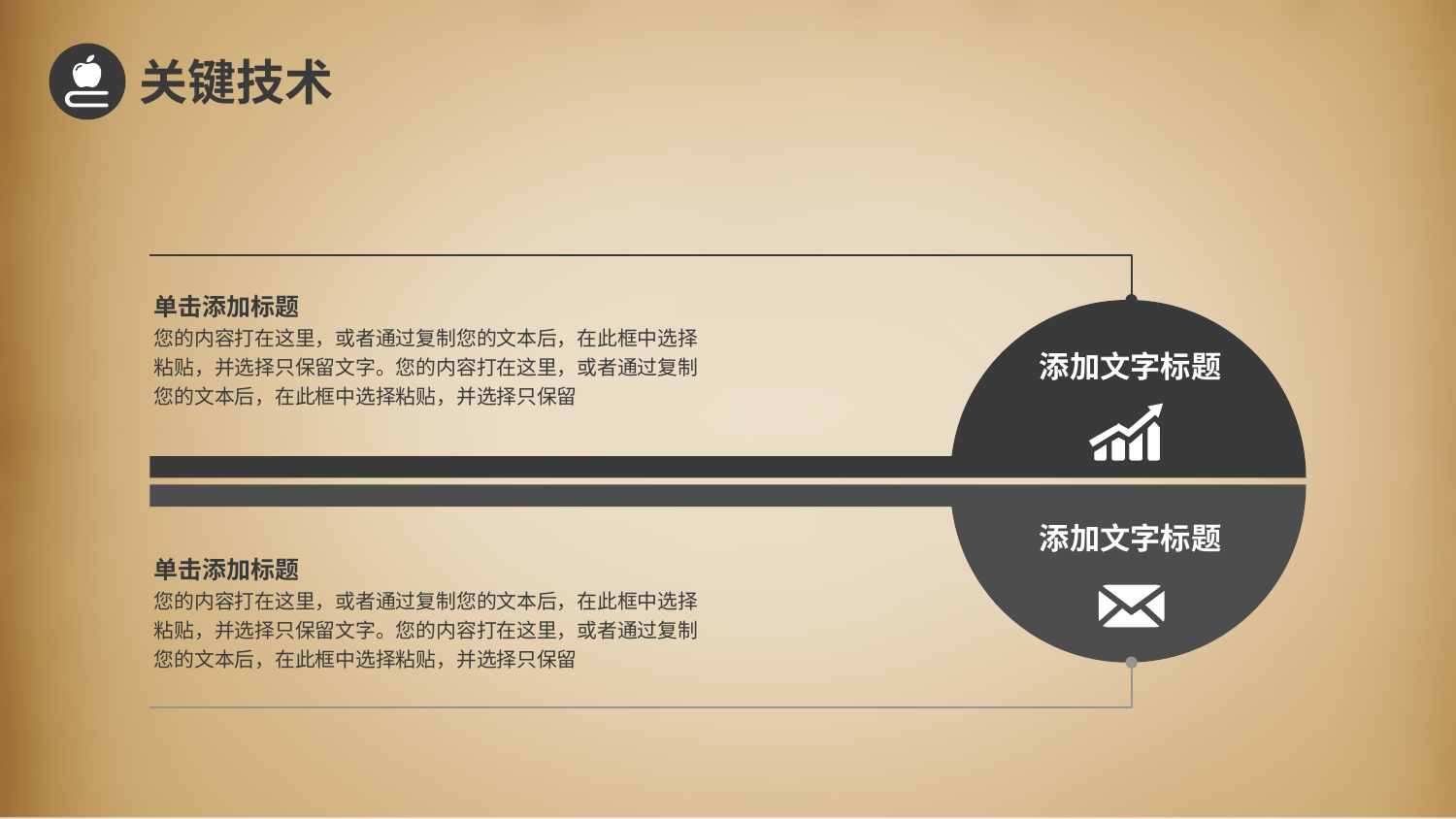

关键技术

单击添加标题
您的内容打在这里，或者通过复制您的文本后，在此框中选择粘贴，并选择只保留文字。您的内容打在这里，或者通过复制您的文本后，在此框中选择粘贴，并选择只保留

添加文字标题

添加文字标题
单击添加标题
您的内容打在这里，或者通过复制您的文本后，在此框中选择粘贴，并选择只保留文字。您的内容打在这里，或者通过复制您的文本后，在此框中选择粘贴，并选择只保留